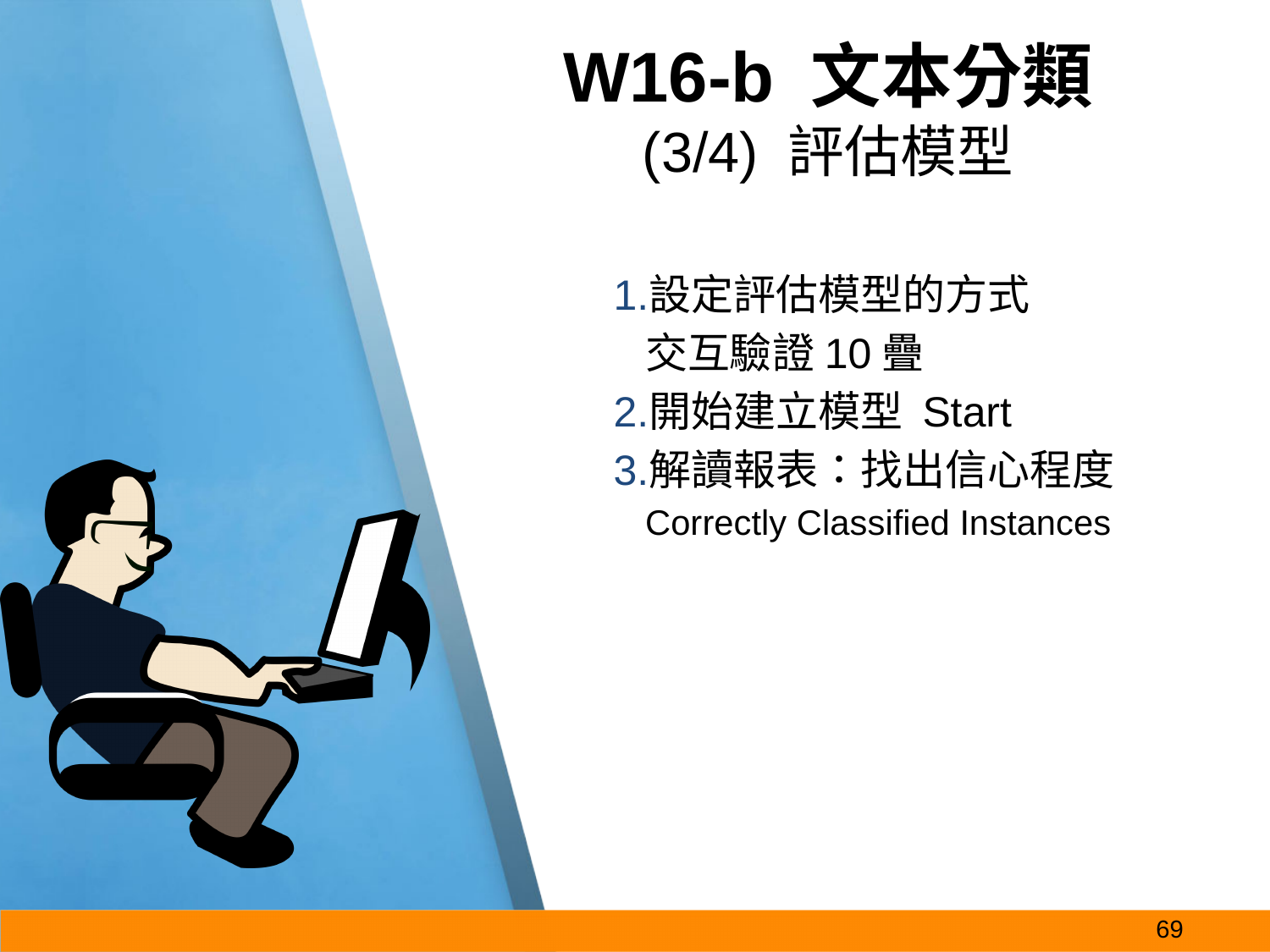

# W16-b 文本分類
(3/4) 評估模型
設定評估模型的方式
交互驗證10疊
開始建立模型 Start
解讀報表：找出信心程度
Correctly Classified Instances
69